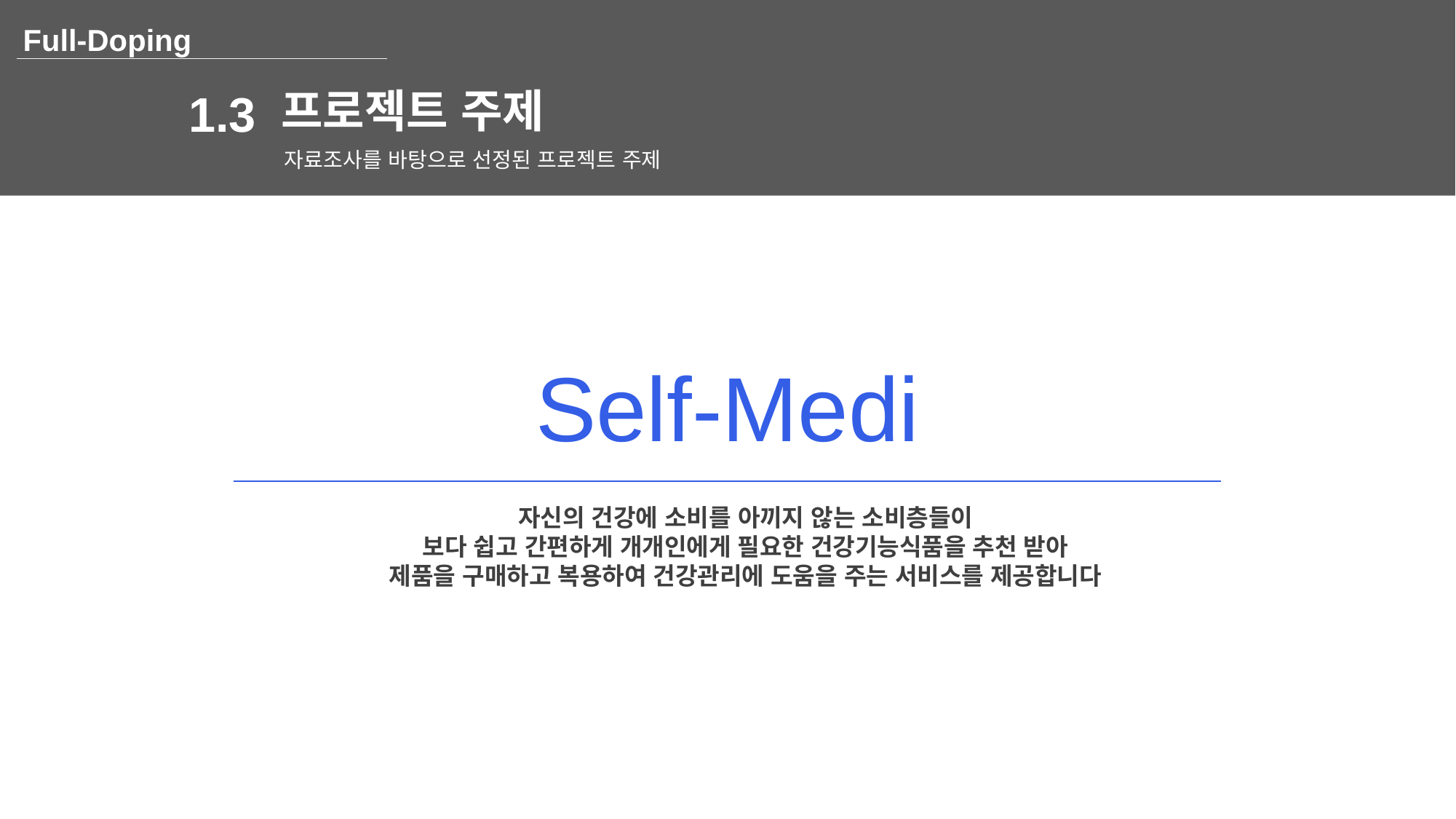

Full-Doping
프로젝트 주제
1.3
자료조사를 바탕으로 선정된 프로젝트 주제
Self-Medi
자신의 건강에 소비를 아끼지 않는 소비층들이
보다 쉽고 간편하게 개개인에게 필요한 건강기능식품을 추천 받아
제품을 구매하고 복용하여 건강관리에 도움을 주는 서비스를 제공합니다